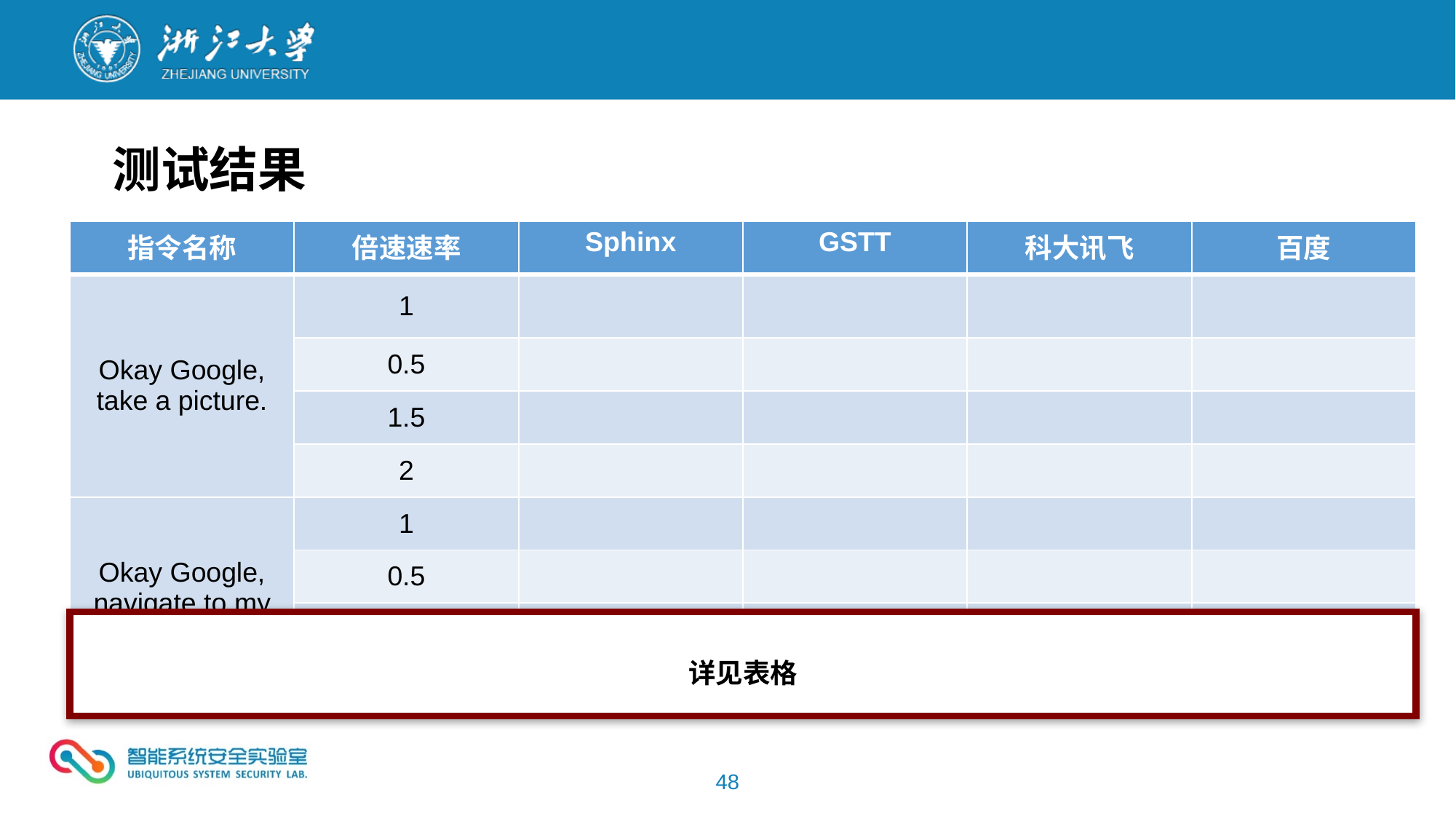

测试结果
| 指令名称 | 倍速速率 | Sphinx | GSTT | 科大讯飞 | 百度 |
| --- | --- | --- | --- | --- | --- |
| Okay Google, take a picture. | 1 |  |  |  |  |
|  | 0.5 |  |  |  |  |
|  | 1.5 |  |  |  |  |
|  | 2 |  |  |  |  |
| Okay Google, navigate to my home. | 1 |  |  |  |  |
|  | 0.5 |  |  |  |  |
|  | 1.5 |  |  |  |  |
|  | 2 |  |  |  |  |
详见表格